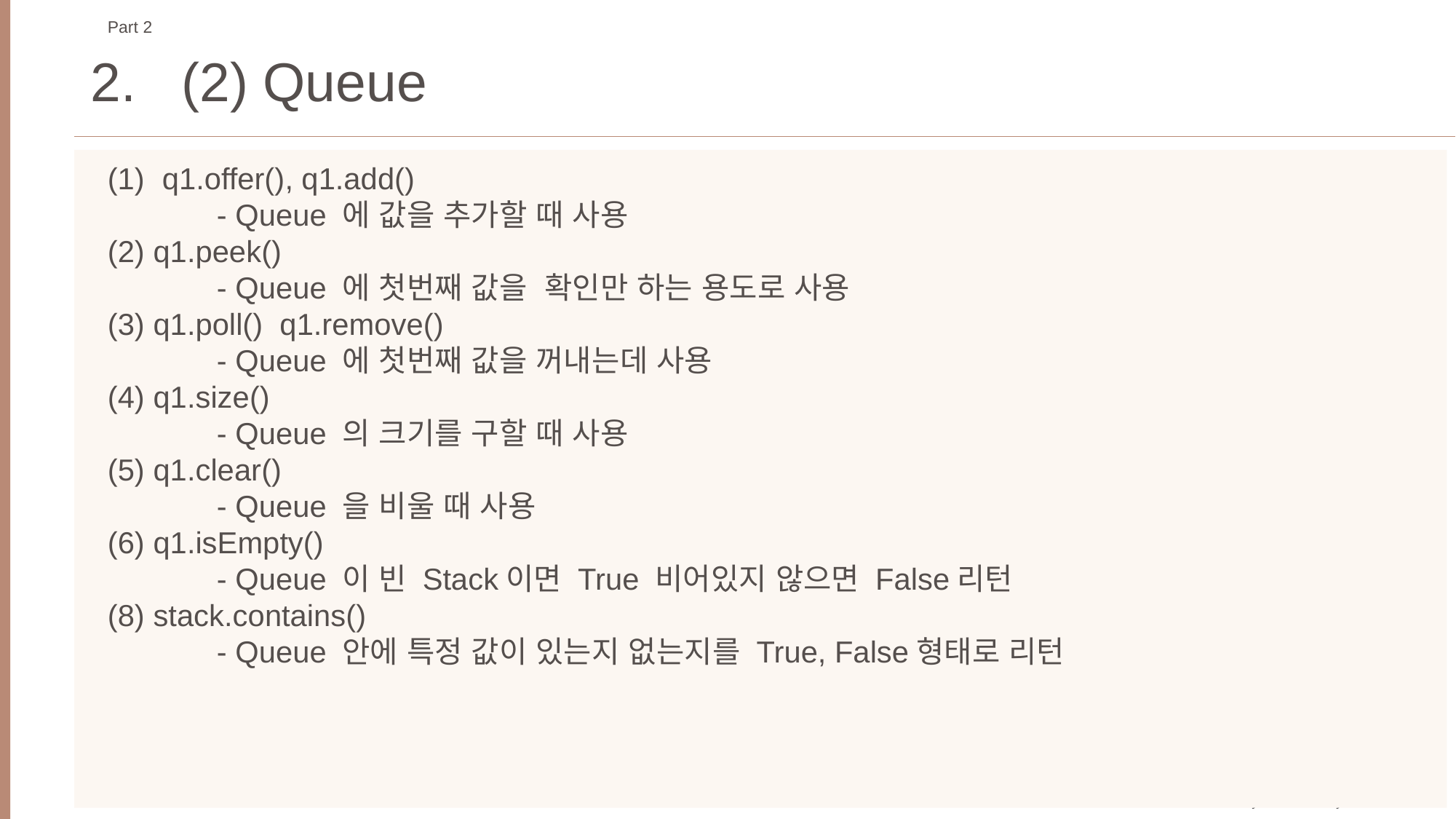

Part 2
2.   (2) Queue

q1.offer(), q1.add()
	- Queue 에 값을 추가할 때 사용
(2) q1.peek()
      	- Queue 에 첫번째 값을  확인만 하는 용도로 사용
(3) q1.poll()  q1.remove()
	- Queue 에 첫번째 값을 꺼내는데 사용
(4) q1.size()
	- Queue 의 크기를 구할 때 사용
(5) q1.clear()
	- Queue 을 비울 때 사용
(6) q1.isEmpty()
	- Queue 이 빈 Stack이면 True 비어있지 않으면 False리턴
(8) stack.contains()
	- Queue 안에 특정 값이 있는지 없는지를 True, False형태로 리턴